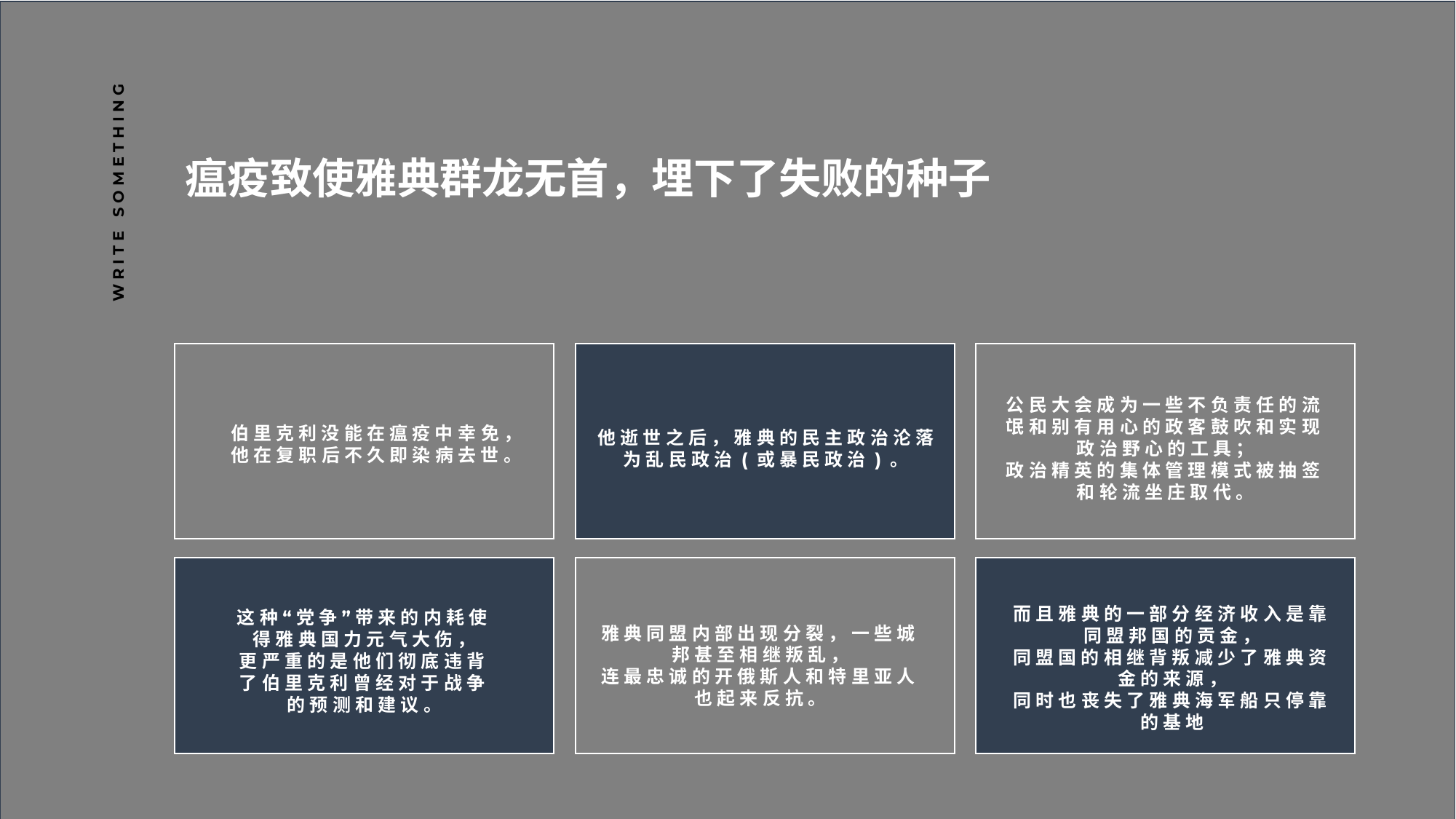

瘟疫致使雅典群龙无首，埋下了失败的种子
WRITE SOMETHING

公民大会成为一些不负责任的流氓和别有用心的政客鼓吹和实现政治野心的工具；
政治精英的集体管理模式被抽签和轮流坐庄取代。
伯里克利没能在瘟疫中幸免，
他在复职后不久即染病去世。
他逝世之后，雅典的民主政治沦落
为乱民政治(或暴民政治)。

而且雅典的一部分经济收入是靠同盟邦国的贡金，
同盟国的相继背叛减少了雅典资金的来源，
同时也丧失了雅典海军船只停靠的基地
这种“党争”带来的内耗使得雅典国力元气大伤，
更严重的是他们彻底违背了伯里克利曾经对于战争的预测和建议。
雅典同盟内部出现分裂，一些城邦甚至相继叛乱，
连最忠诚的开俄斯人和特里亚人也起来反抗。